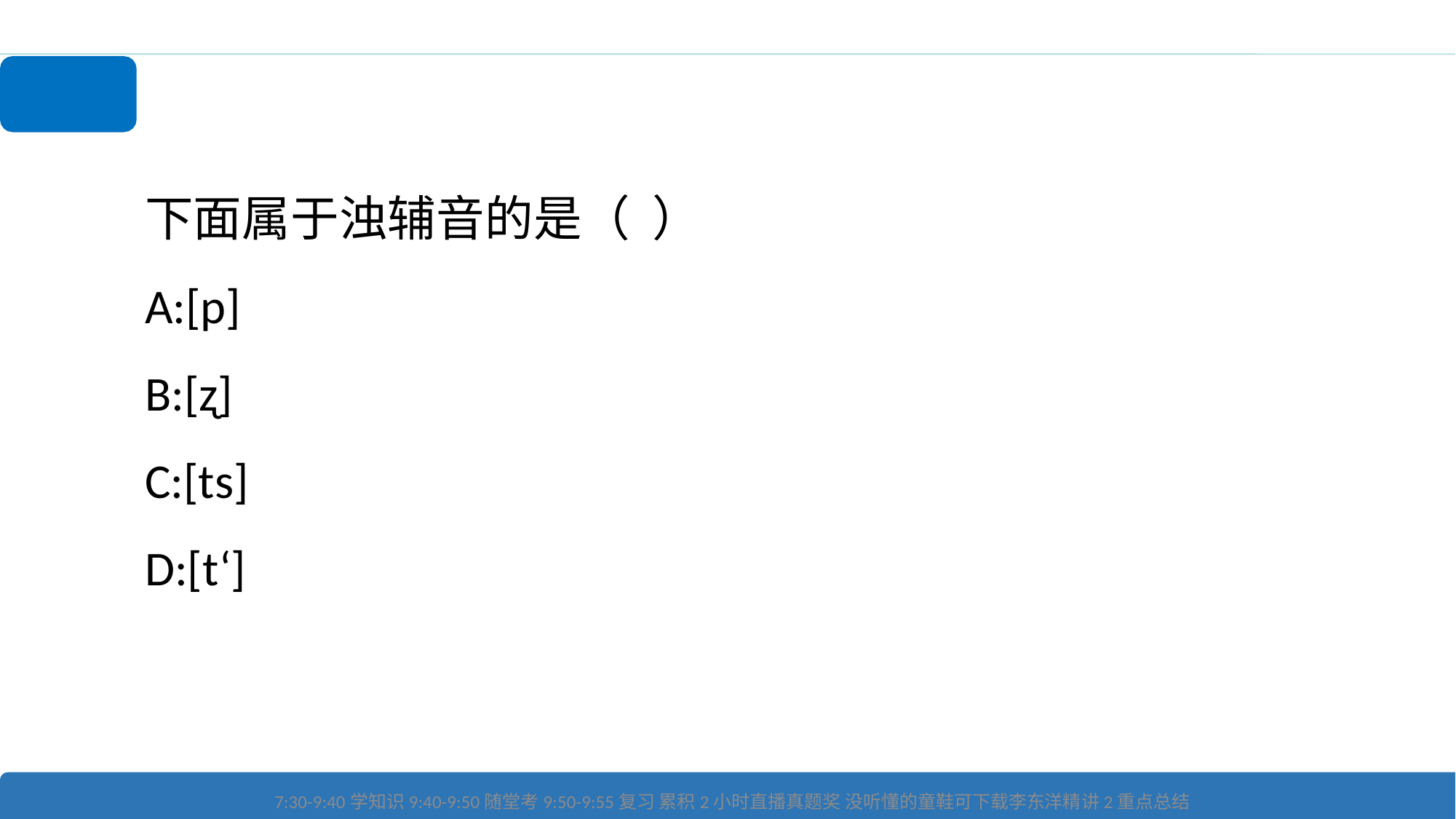

# 练习题
下面属于浊辅音的是（  ）
A:[p]
B:[ʐ]
C:[ts]
D:[t‘]

7:30-9:40学知识9:40-9:50随堂考9:50-9:55复习 累积2小时直播真题奖 没听懂的童鞋可下载李东洋精讲2重点总结